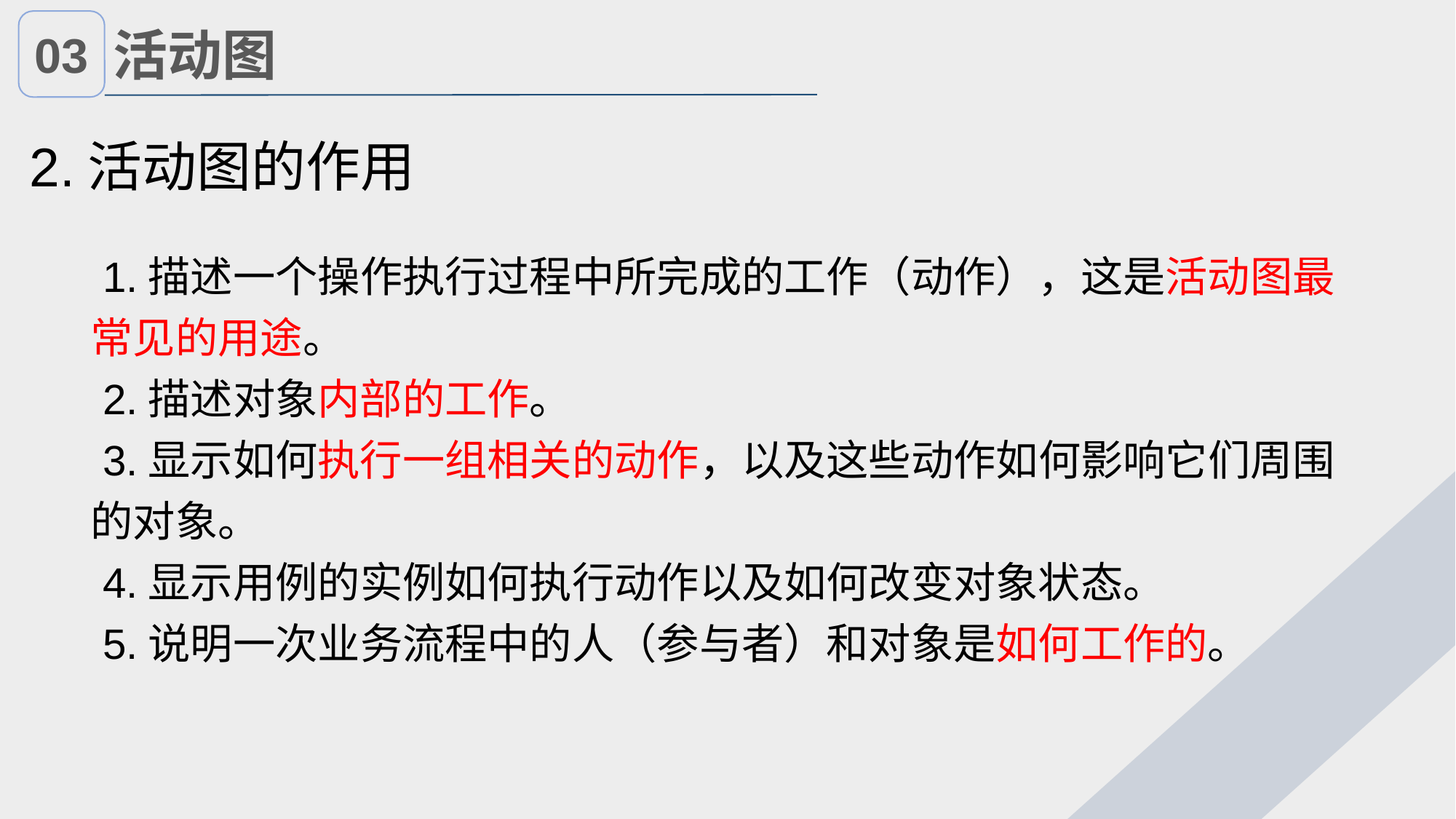

03
活动图
2.活动图的作用
 1.描述一个操作执行过程中所完成的工作（动作），这是活动图最常见的用途。
 2.描述对象内部的工作。
 3.显示如何执行一组相关的动作，以及这些动作如何影响它们周围的对象。
 4.显示用例的实例如何执行动作以及如何改变对象状态。
 5.说明一次业务流程中的人（参与者）和对象是如何工作的。